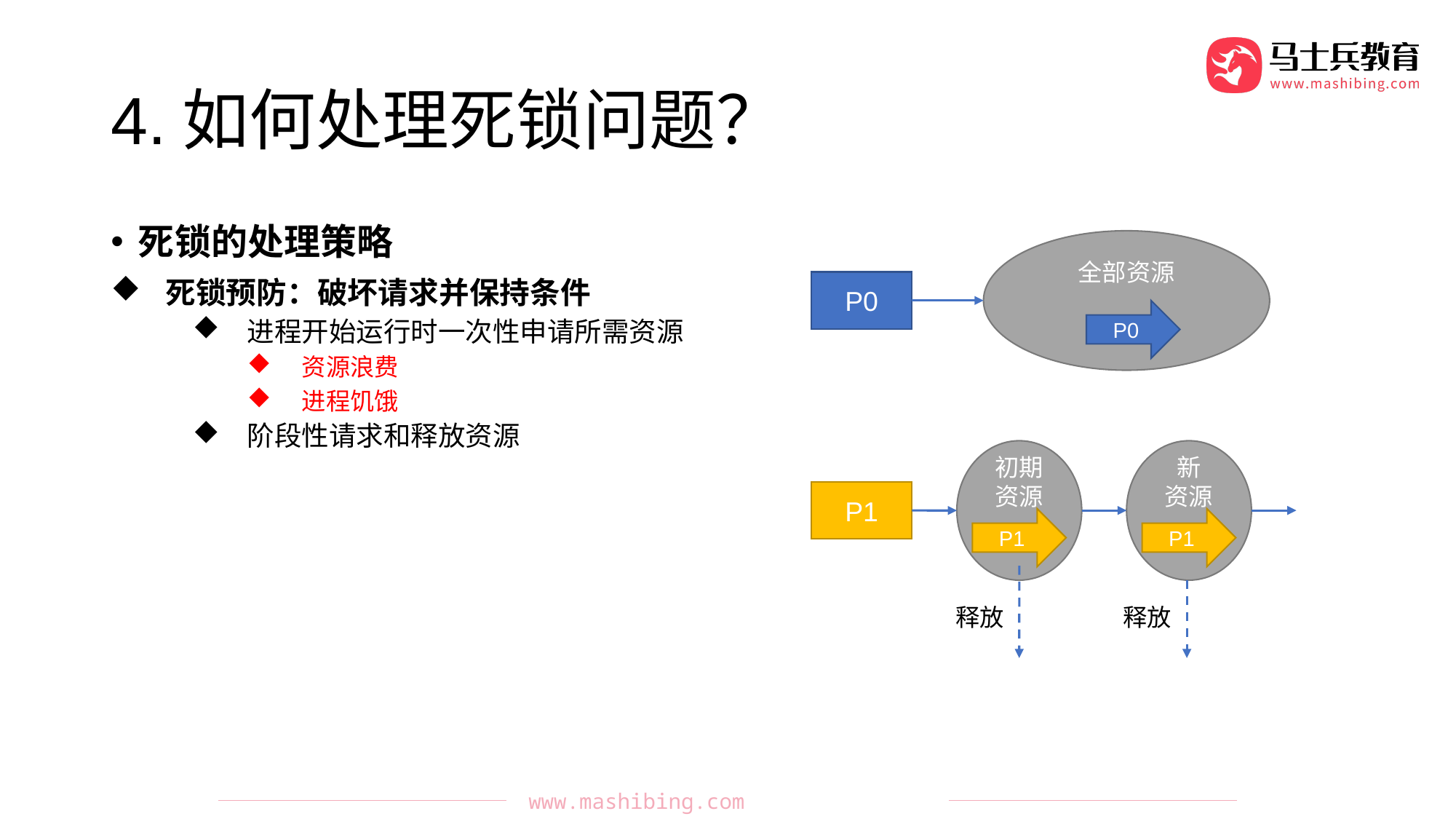

# 4.如何处理死锁问题？
死锁的处理策略
死锁预防：破坏请求并保持条件
进程开始运行时一次性申请所需资源
资源浪费
进程饥饿
阶段性请求和释放资源
全部资源

P0
P0
初期资源

P1
新
资源

P1
P1
释放
释放